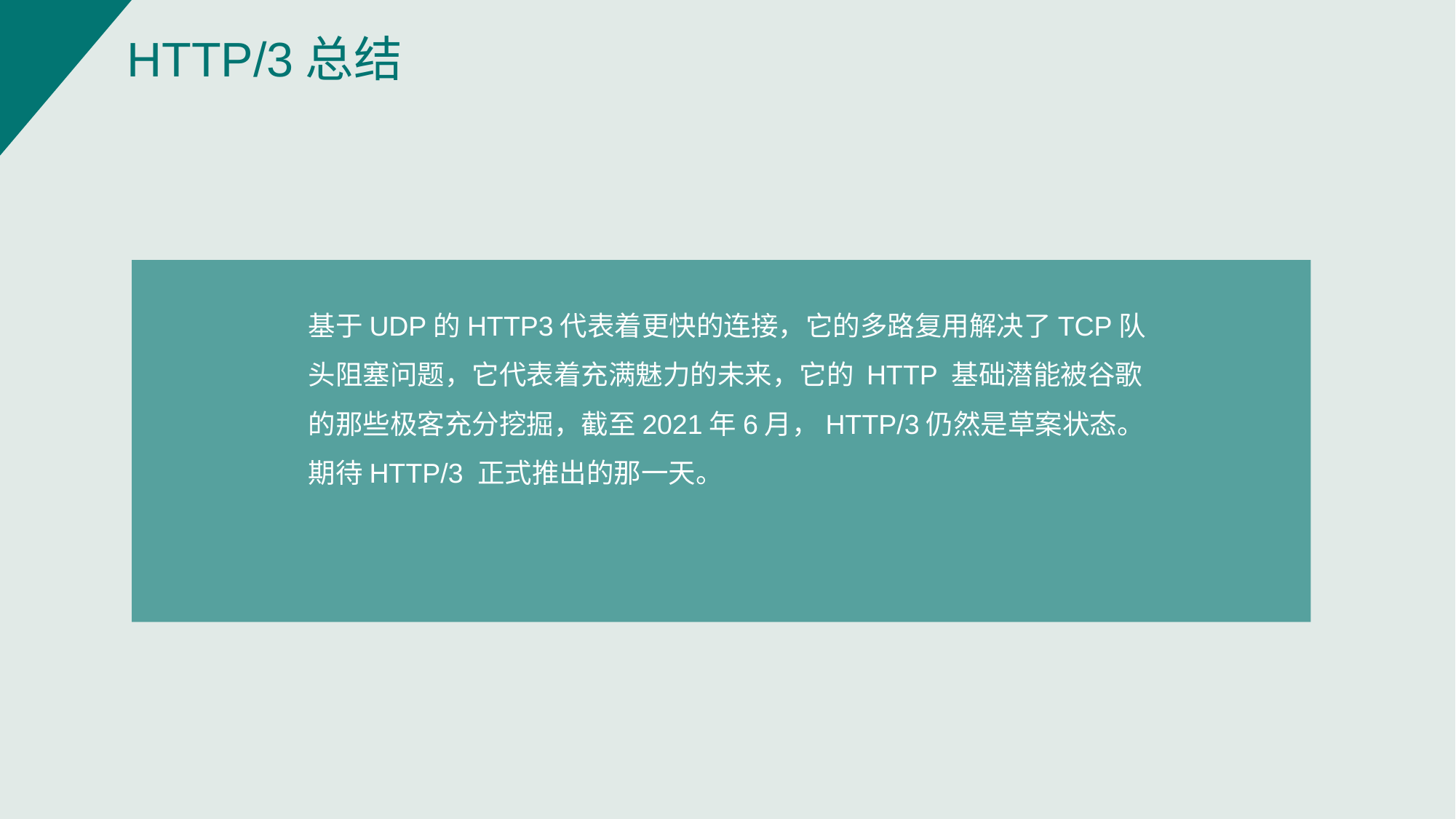

HTTP/3总结

基于UDP的HTTP3代表着更快的连接，它的多路复用解决了TCP队头阻塞问题，它代表着充满魅力的未来，它的 HTTP 基础潜能被谷歌的那些极客充分挖掘，截至2021年6月，HTTP/3仍然是草案状态。期待HTTP/3 正式推出的那一天。